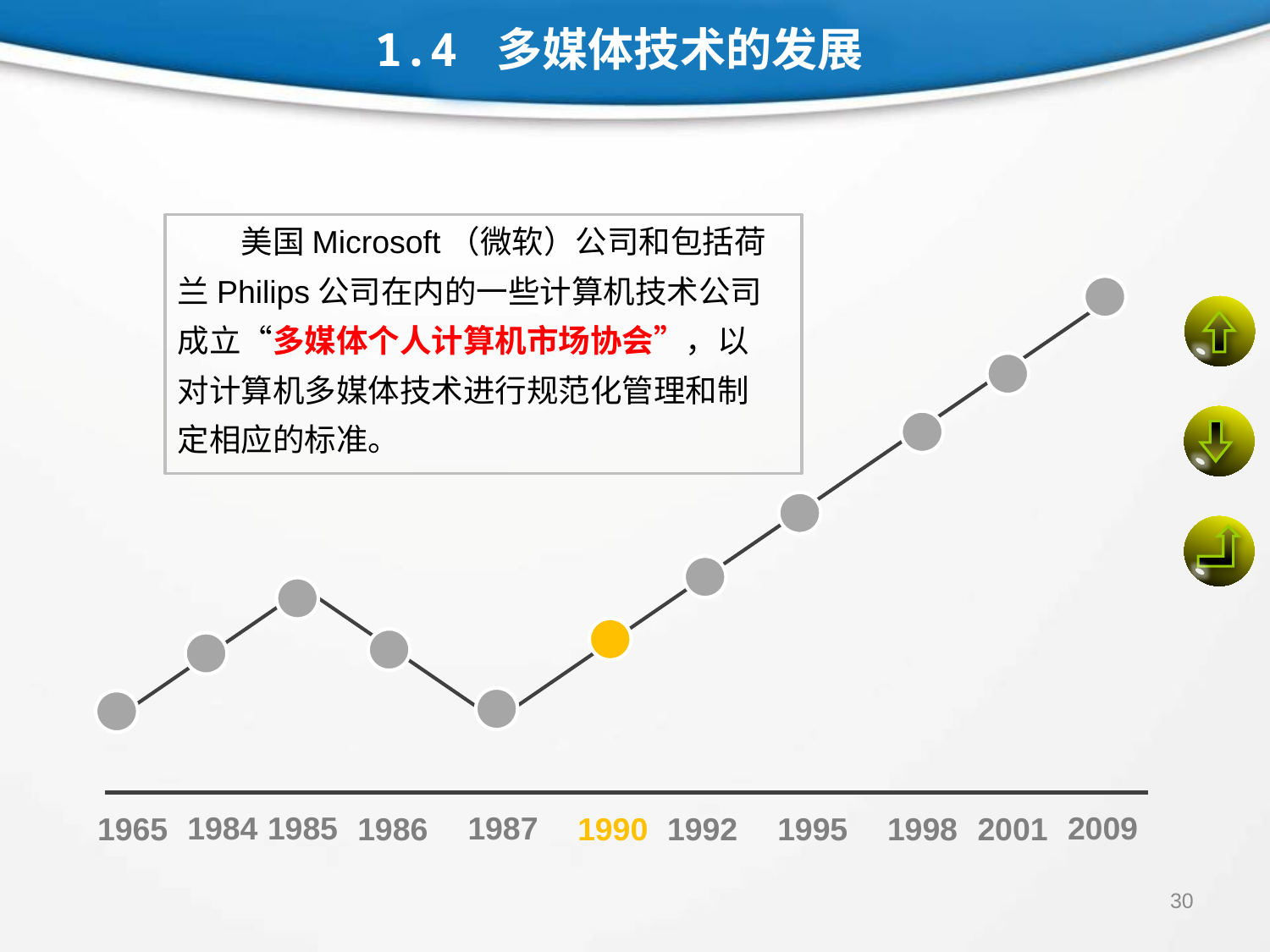

1.4 多媒体技术的发展
美国Microsoft（微软）公司和包括荷兰Philips公司在内的一些计算机技术公司成立“多媒体个人计算机市场协会”，以对计算机多媒体技术进行规范化管理和制定相应的标准。

1987
2009
1984
1985
1965
1986
1990
1992
1995
1998
2001
30